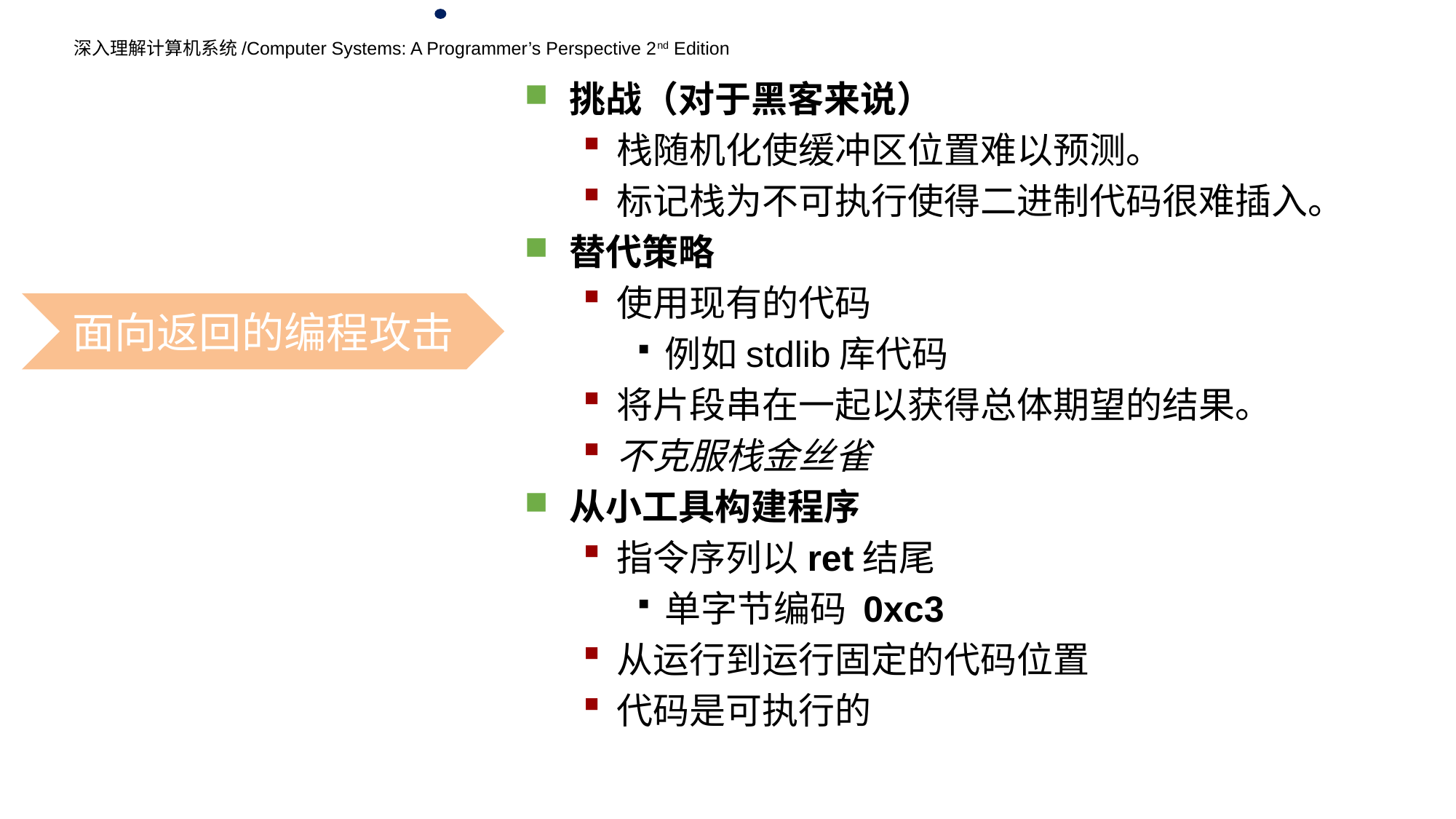

挑战（对于黑客来说）
栈随机化使缓冲区位置难以预测。
标记栈为不可执行使得二进制代码很难插入。
替代策略
使用现有的代码
例如stdlib库代码
将片段串在一起以获得总体期望的结果。
不克服栈金丝雀
从小工具构建程序
指令序列以ret结尾
单字节编码 0xc3
从运行到运行固定的代码位置
代码是可执行的
面向返回的编程攻击